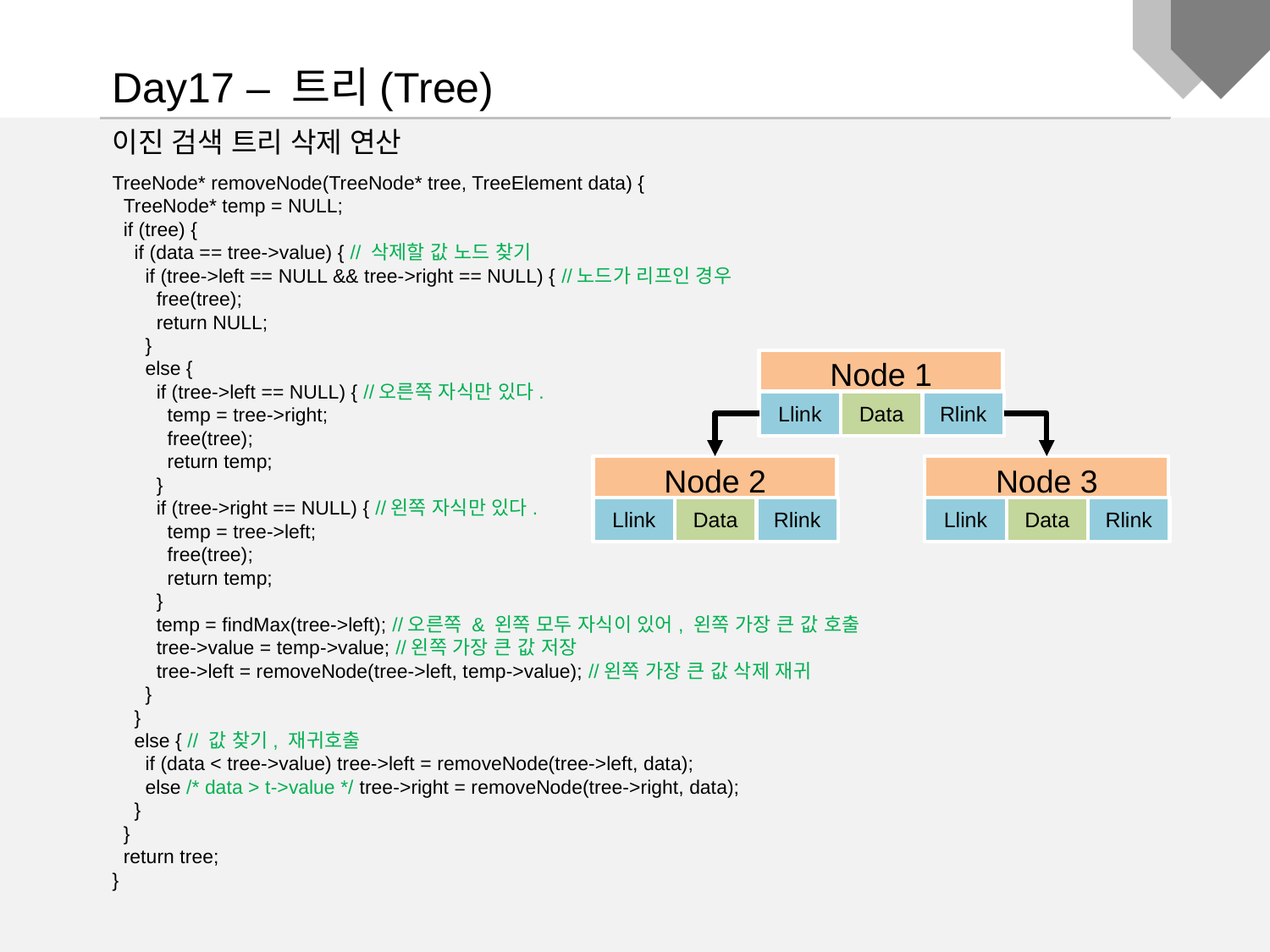

Day17 – 트리(Tree)
이진 검색 트리 삭제 연산
TreeNode* removeNode(TreeNode* tree, TreeElement data) {
  TreeNode* temp = NULL;
  if (tree) {
    if (data == tree->value) { // 삭제할 값 노드 찾기
      if (tree->left == NULL && tree->right == NULL) { //노드가 리프인 경우
        free(tree);
        return NULL;
      }
      else {
        if (tree->left == NULL) { //오른쪽 자식만 있다.
          temp = tree->right;
          free(tree);
          return temp;
        }
        if (tree->right == NULL) { //왼쪽 자식만 있다.
          temp = tree->left;
          free(tree);
          return temp;
        }
        temp = findMax(tree->left); //오른쪽 & 왼쪽 모두 자식이 있어, 왼쪽 가장 큰 값 호출
        tree->value = temp->value; //왼쪽 가장 큰 값 저장
        tree->left = removeNode(tree->left, temp->value); //왼쪽 가장 큰 값 삭제 재귀
      }
    }
    else { // 값 찾기, 재귀호출
      if (data < tree->value) tree->left = removeNode(tree->left, data);
      else /* data > t->value */ tree->right = removeNode(tree->right, data);
    }
  }
  return tree;
}
Node 1

Llink
Data
Rlink
Node 2

Llink
Data
Rlink
Node 3

Llink
Data
Rlink